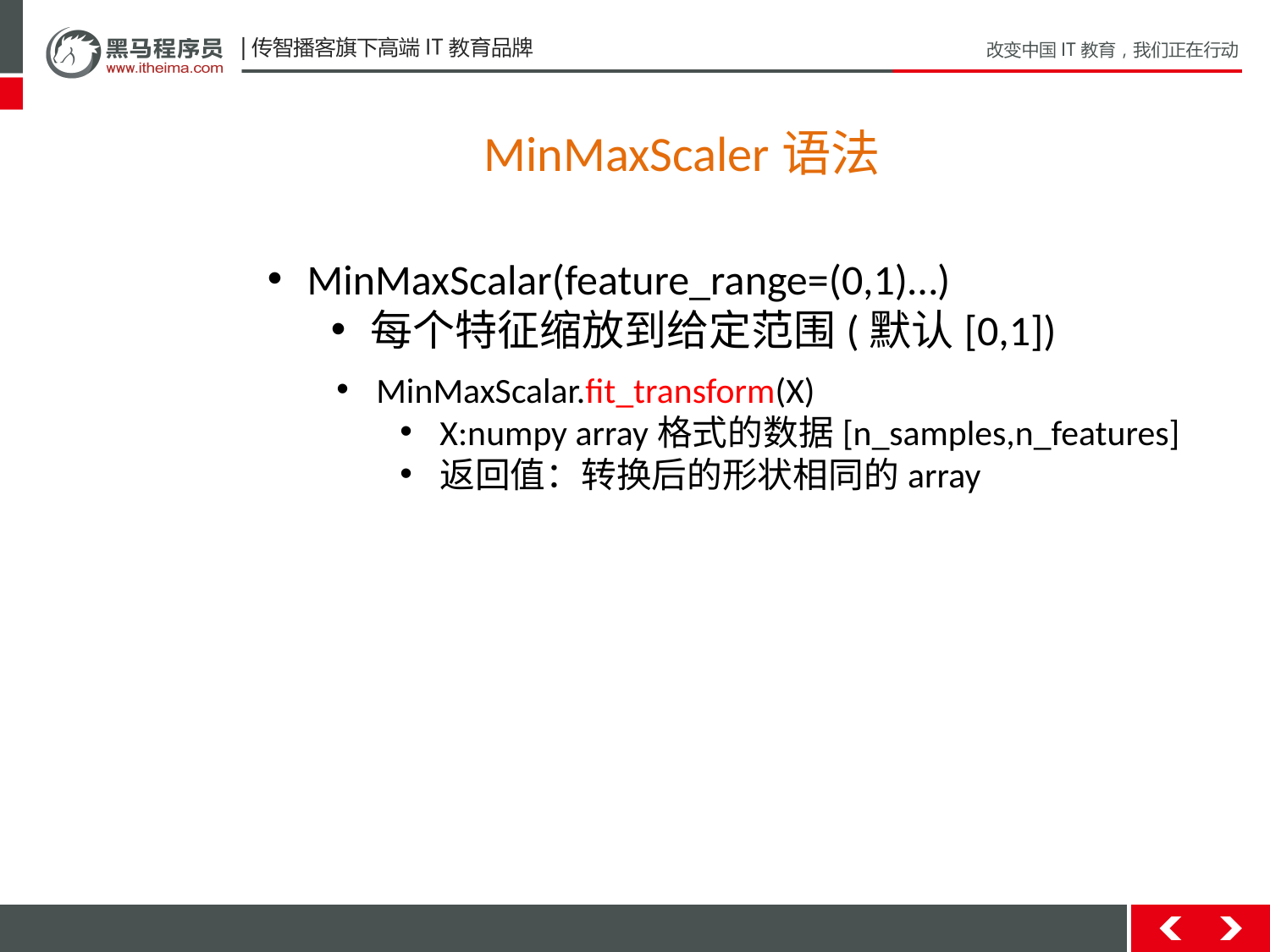

MinMaxScaler语法
MinMaxScalar(feature_range=(0,1)…)
每个特征缩放到给定范围(默认[0,1])
MinMaxScalar.fit_transform(X)
X:numpy array格式的数据[n_samples,n_features]
返回值：转换后的形状相同的array